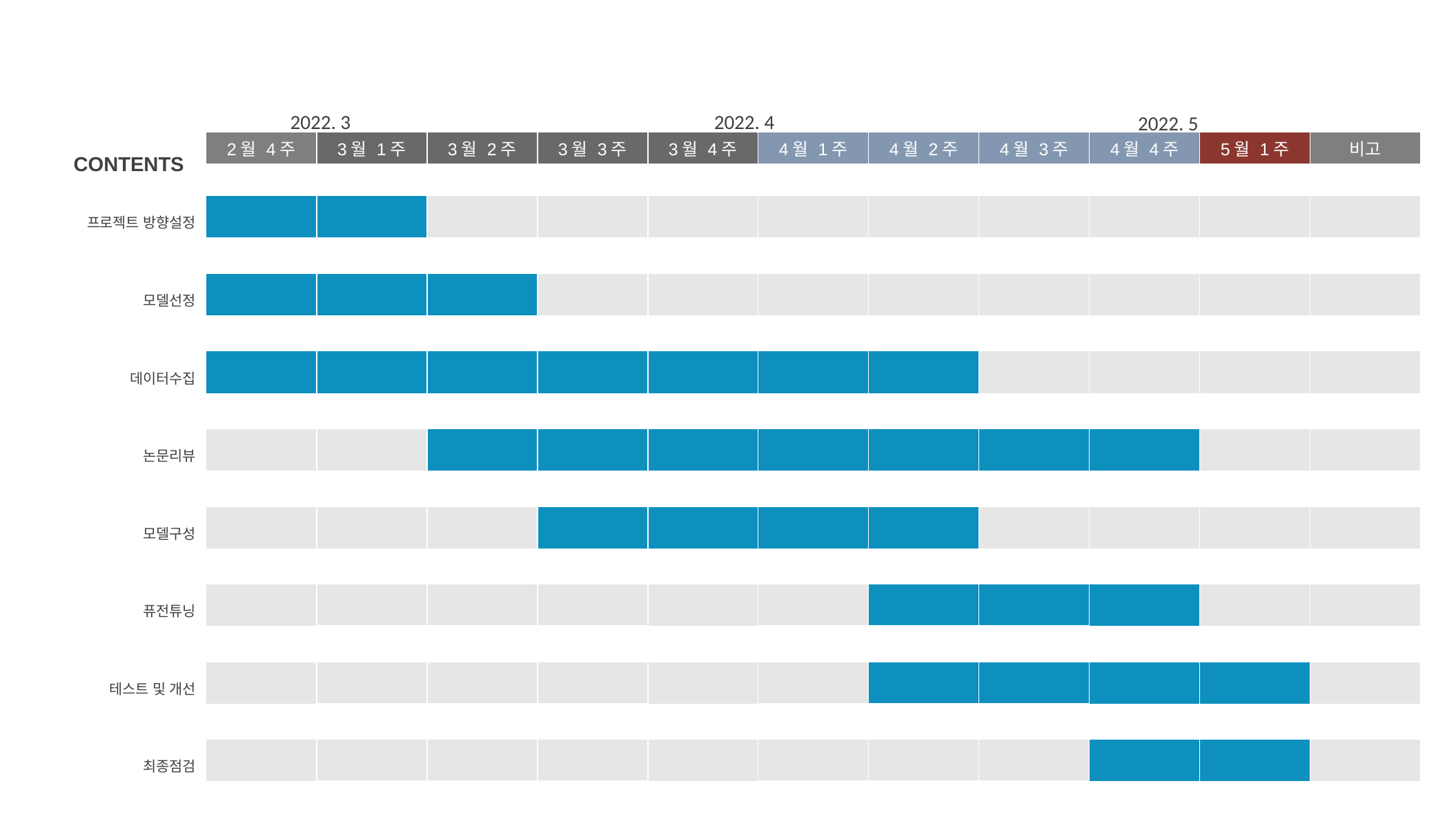

2022. 3
2022. 4
2022. 5
| CONTENTS | 2월 4주 | 3월 1주 | 3월 2주 | 3월 3주 | 3월 4주 | 4월 1주 | 4월 2주 | 4월 3주 | 4월 4주 | 5월 1주 | 비고 |
| --- | --- | --- | --- | --- | --- | --- | --- | --- | --- | --- | --- |
|  |  |  |  |  |  |  |  |  |  |  |  |
| 프로젝트 방향설정 |  |  |  |  |  |  |  |  |  |  |  |
|  |  |  |  |  |  |  |  |  |  |  |  |
| 모델선정 |  |  |  |  |  |  |  |  |  |  |  |
|  |  |  |  |  |  |  |  |  |  |  |  |
| 데이터수집 |  |  |  |  |  |  |  |  |  |  |  |
|  |  |  |  |  |  |  |  |  |  |  |  |
| 논문리뷰 |  |  |  |  |  |  |  |  |  |  |  |
|  |  |  |  |  |  |  |  |  |  |  |  |
| 모델구성 |  |  |  |  |  |  |  |  |  |  |  |
|  |  |  |  |  |  |  |  |  |  |  |  |
| 퓨전튜닝 |  |  |  |  |  |  |  |  |  |  |  |
|  |  |  |  |  |  |  |  |  |  |  |  |
| 테스트 및 개선 |  |  |  |  |  |  |  |  |  |  |  |
|  |  |  |  |  |  |  |  |  |  |  |  |
| 최종점검 |  |  |  |  |  |  |  |  |  |  |  |